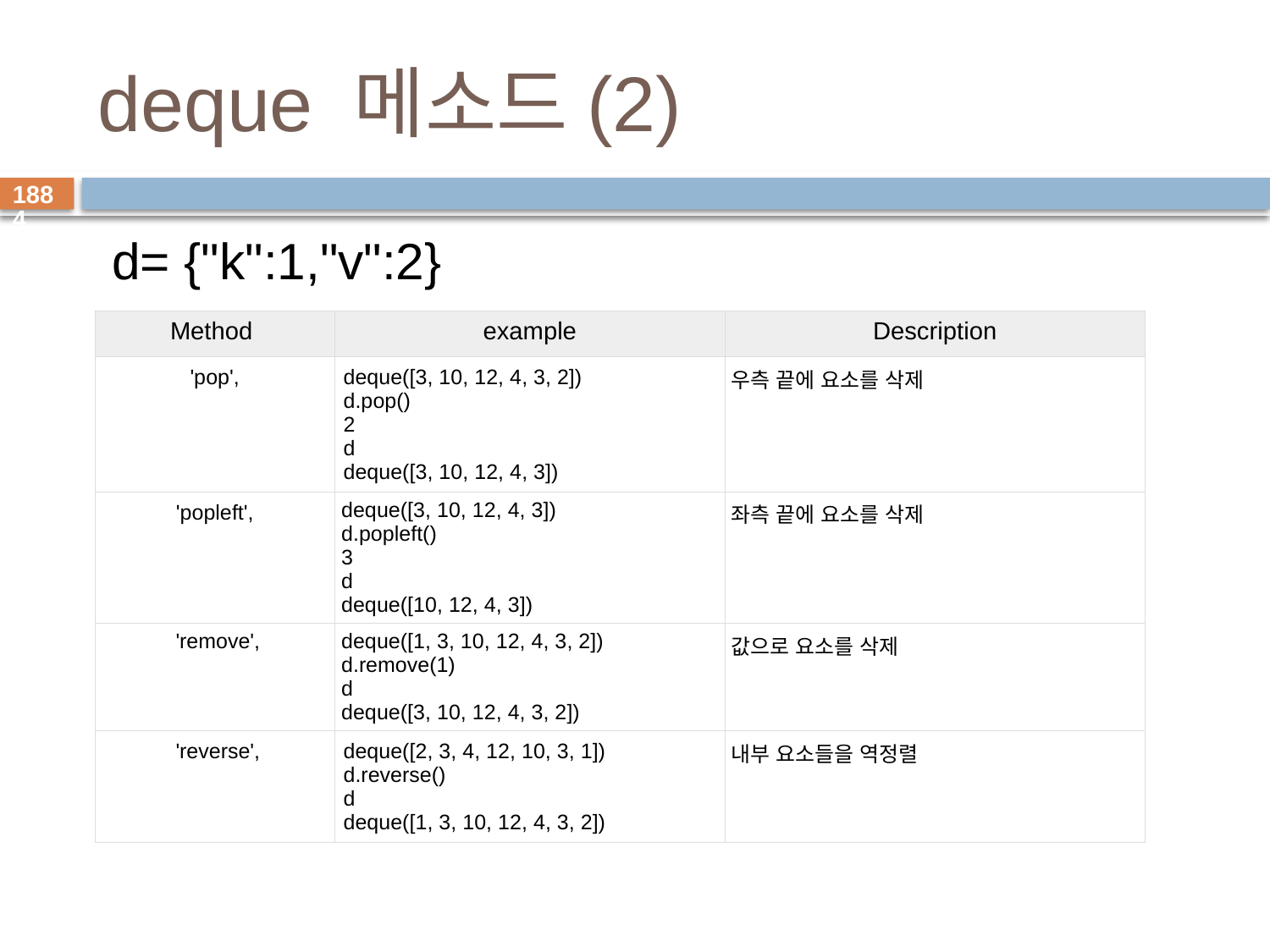

# deque 메소드(2)
1884
 d= {"k":1,"v":2}

| Method | example | Description |
| --- | --- | --- |
| 'pop', | deque([3, 10, 12, 4, 3, 2]) d.pop() 2 d deque([3, 10, 12, 4, 3]) | 우측 끝에 요소를 삭제 |
| 'popleft', | deque([3, 10, 12, 4, 3]) d.popleft() 3 d deque([10, 12, 4, 3]) | 좌측 끝에 요소를 삭제 |
| 'remove', | deque([1, 3, 10, 12, 4, 3, 2]) d.remove(1) d deque([3, 10, 12, 4, 3, 2]) | 값으로 요소를 삭제 |
| 'reverse', | deque([2, 3, 4, 12, 10, 3, 1]) d.reverse() d deque([1, 3, 10, 12, 4, 3, 2]) | 내부 요소들을 역정렬 |